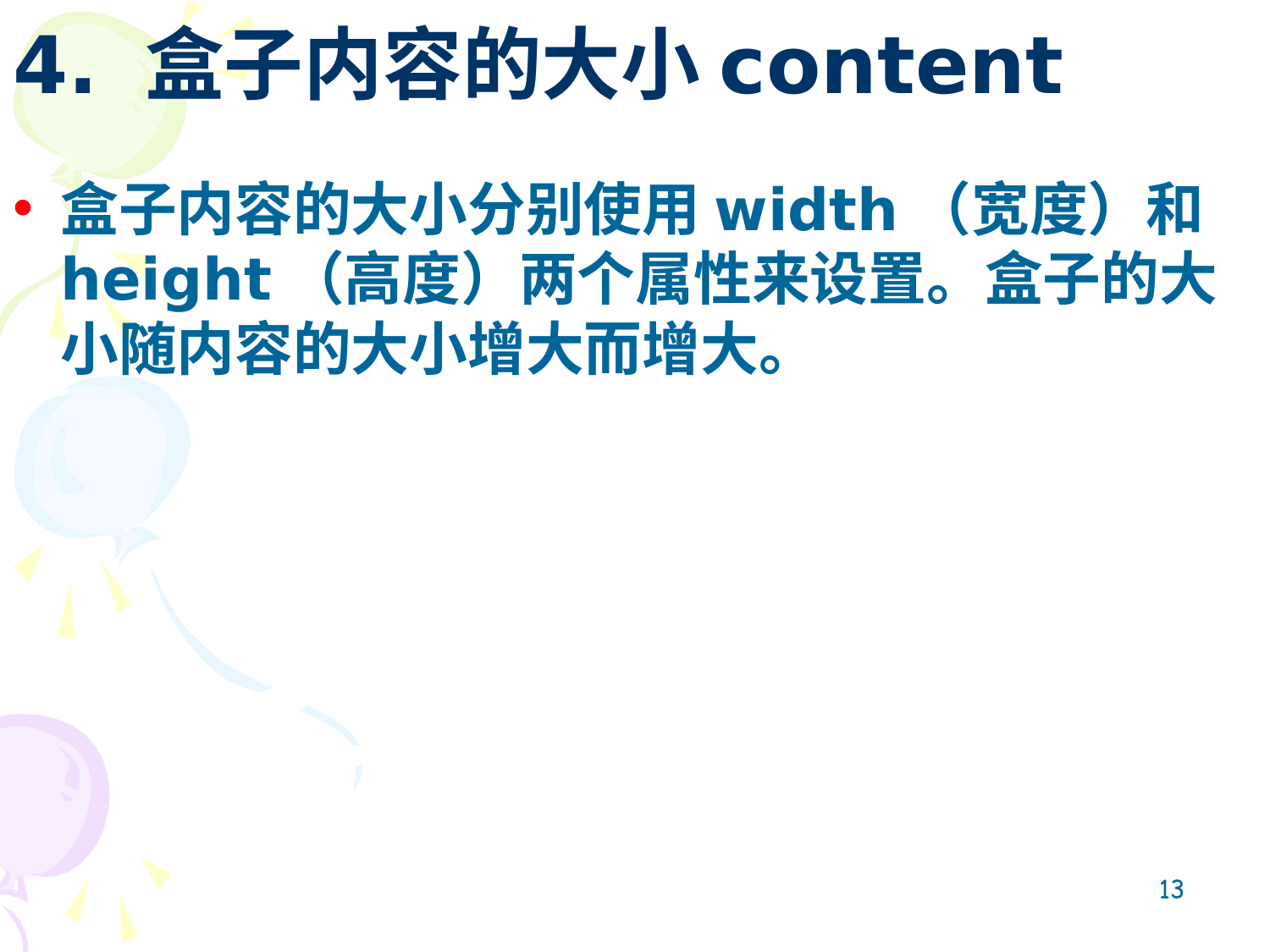

4. 盒子内容的大小content
盒子内容的大小分别使用width（宽度）和height（高度）两个属性来设置。盒子的大小随内容的大小增大而增大。
13